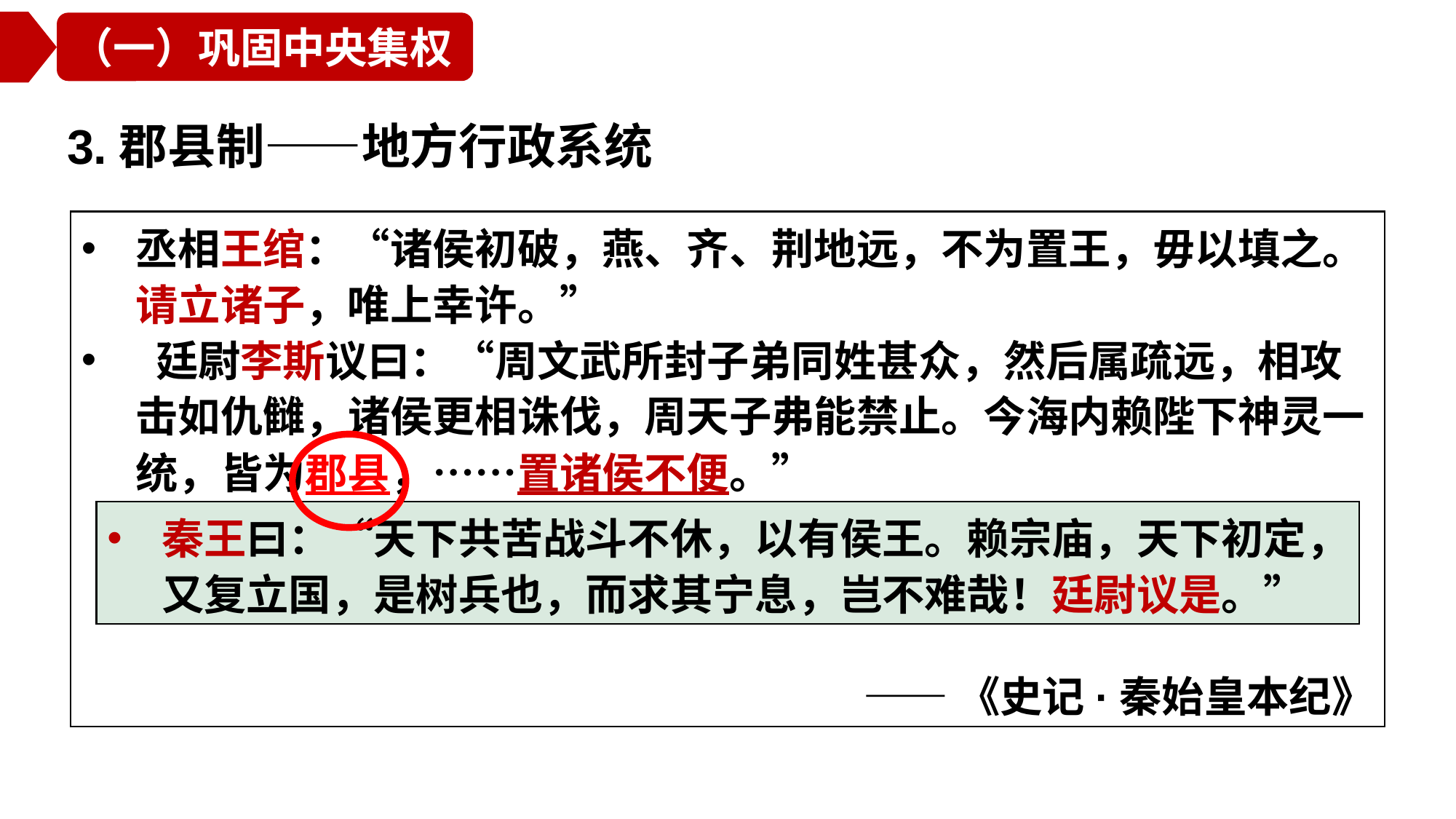

（一）巩固中央集权
3.郡县制——地方行政系统
丞相王绾：“诸侯初破，燕、齐、荆地远，不为置王，毋以填之。请立诸子，唯上幸许。”
 廷尉李斯议曰：“周文武所封子弟同姓甚众，然后属疏远，相攻击如仇雠，诸侯更相诛伐，周天子弗能禁止。今海内赖陛下神灵一统，皆为郡县，……置诸侯不便。”

——《史记·秦始皇本纪》

秦王曰：“天下共苦战斗不休，以有侯王。赖宗庙，天下初定，又复立国，是树兵也，而求其宁息，岂不难哉！廷尉议是。”